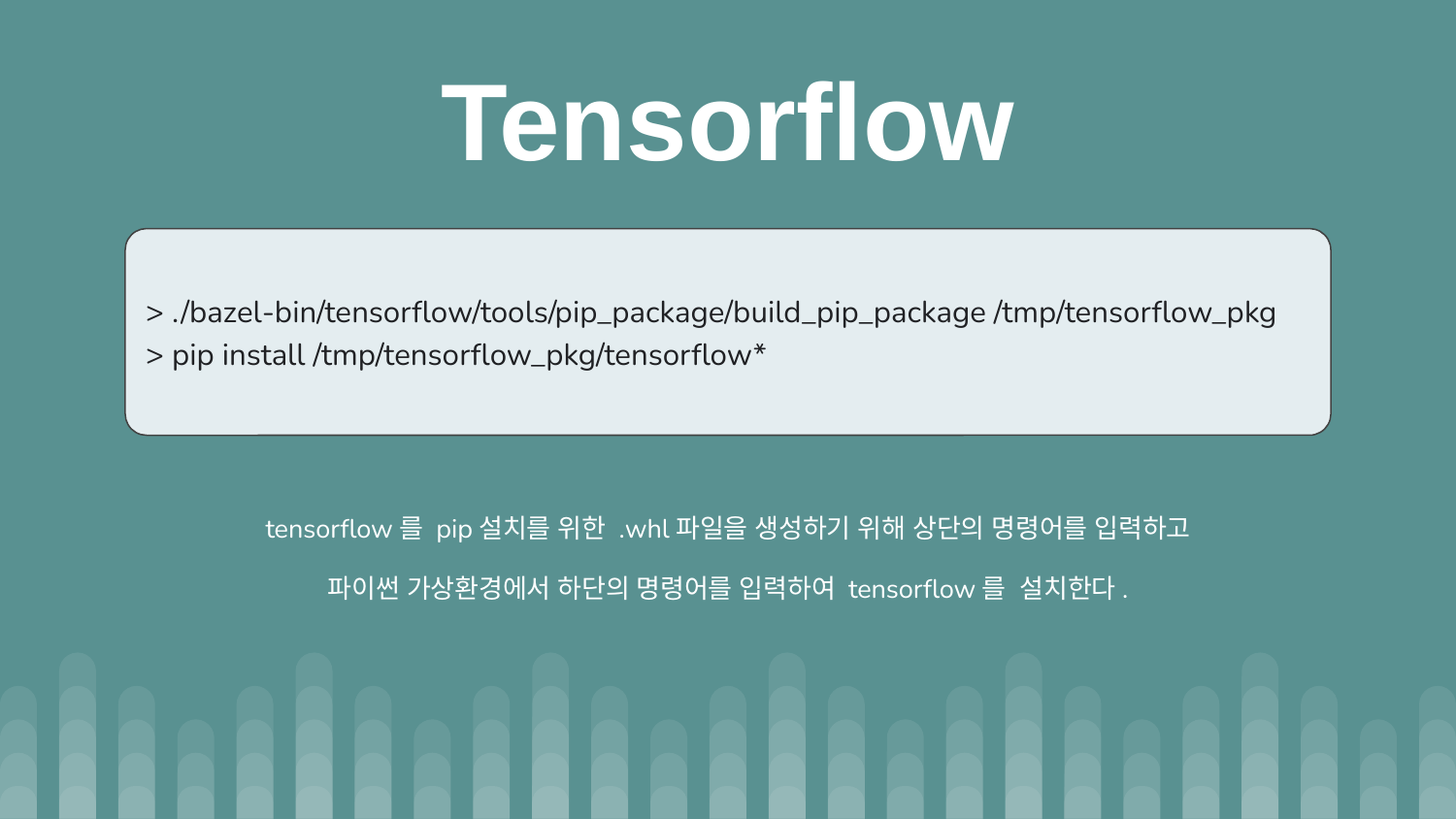

# Tensorflow

> ./bazel-bin/tensorflow/tools/pip_package/build_pip_package /tmp/tensorflow_pkg
> pip install /tmp/tensorflow_pkg/tensorflow*

tensorflow를 pip설치를 위한 .whl파일을 생성하기 위해 상단의 명령어를 입력하고
파이썬 가상환경에서 하단의 명령어를 입력하여 tensorflow를  설치한다.